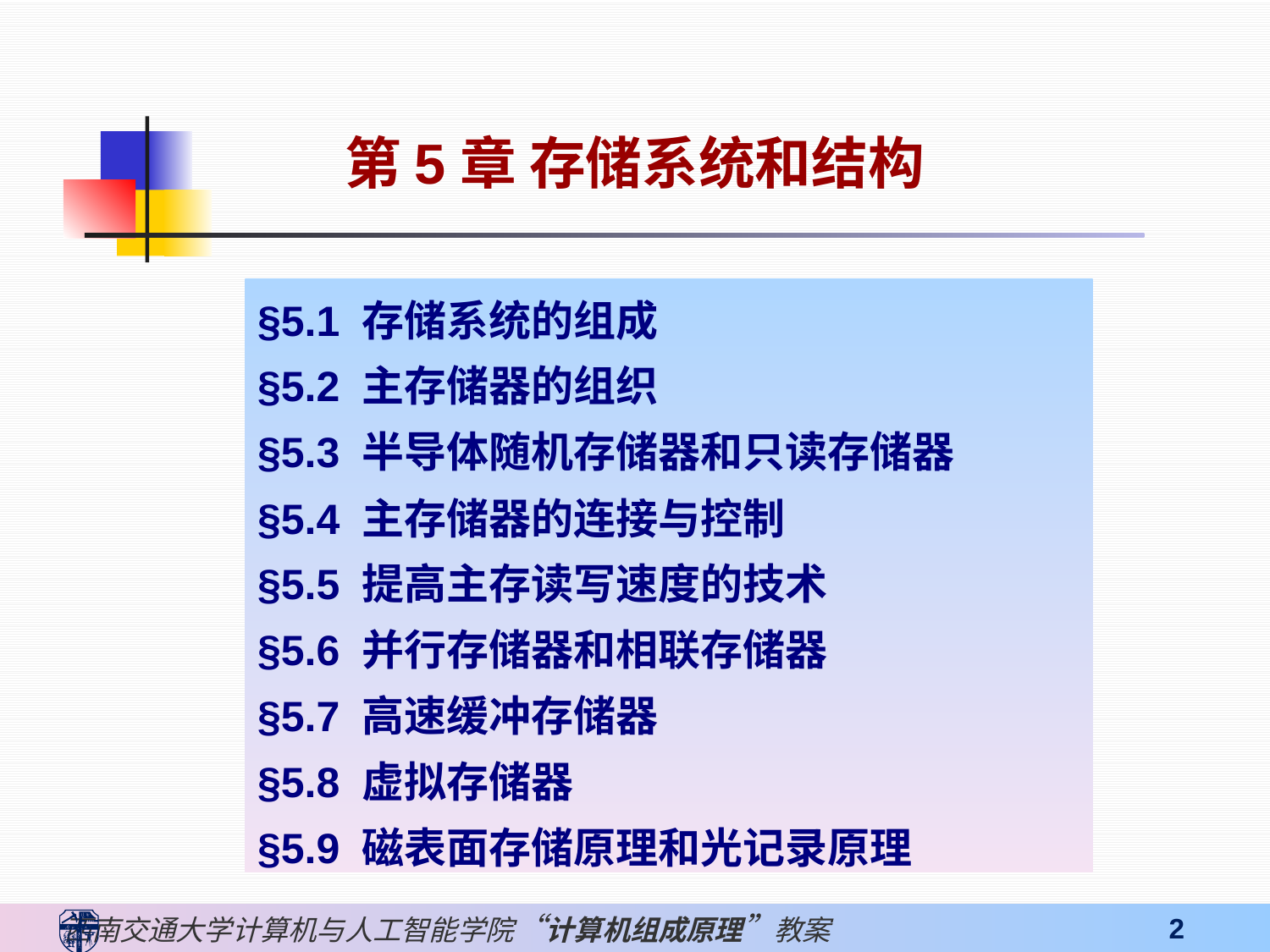

第5章 存储系统和结构
§5.1 存储系统的组成
§5.2 主存储器的组织
§5.3 半导体随机存储器和只读存储器
§5.4 主存储器的连接与控制
§5.5 提高主存读写速度的技术
§5.6 并行存储器和相联存储器
§5.7 高速缓冲存储器
§5.8 虚拟存储器
§5.9 磁表面存储原理和光记录原理